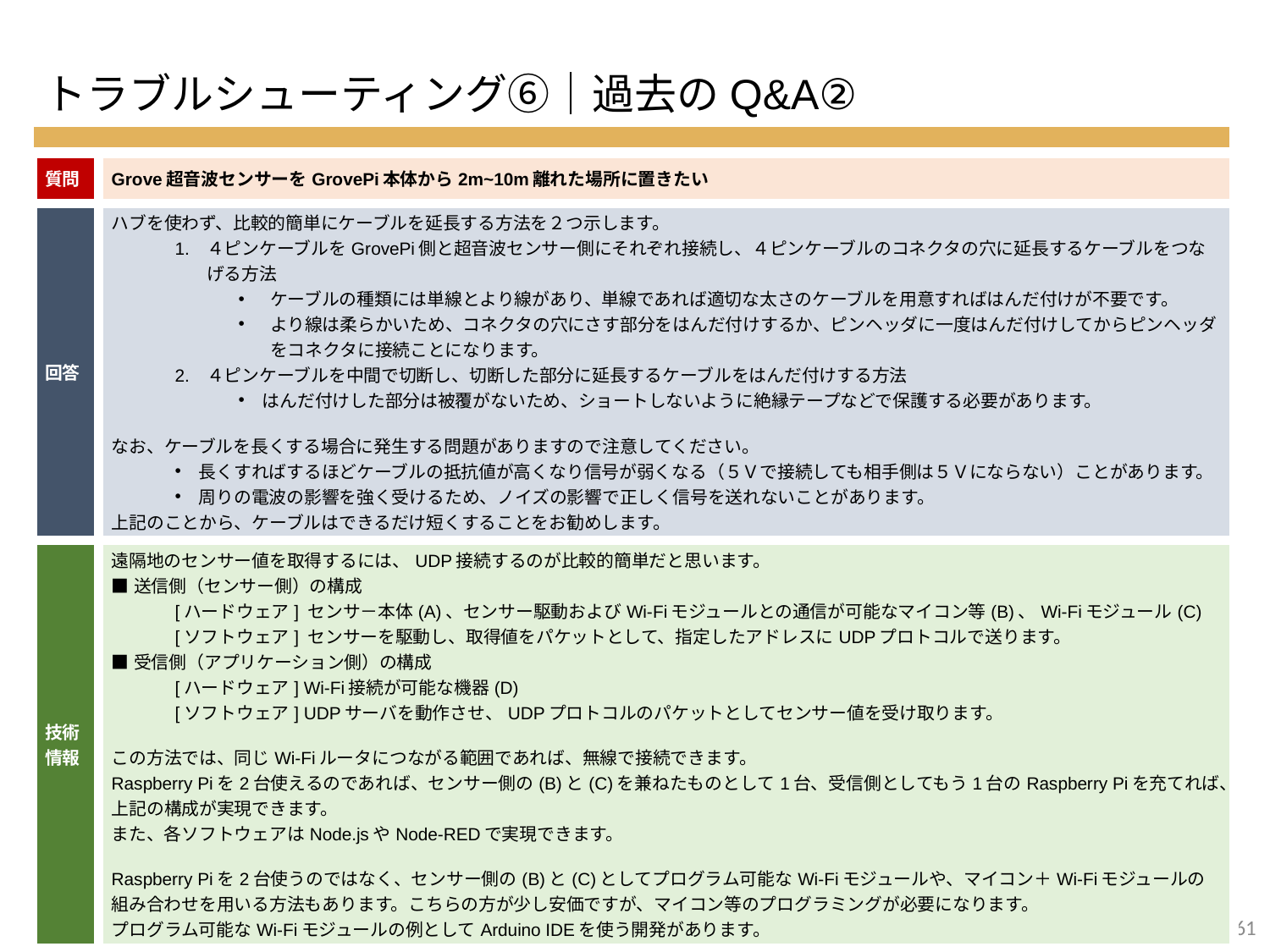

トラブルシューティング⑥｜過去のQ&A②
| 質問 | Grove超音波センサーをGrovePi本体から2m~10m離れた場所に置きたい |
| --- | --- |
| 回答 | ハブを使わず、比較的簡単にケーブルを延長する方法を２つ示します。 ４ピンケーブルをGrovePi側と超音波センサー側にそれぞれ接続し、４ピンケーブルのコネクタの穴に延長するケーブルをつなげる方法 ケーブルの種類には単線とより線があり、単線であれば適切な太さのケーブルを用意すればはんだ付けが不要です。 より線は柔らかいため、コネクタの穴にさす部分をはんだ付けするか、ピンヘッダに一度はんだ付けしてからピンヘッダをコネクタに接続ことになります。 ４ピンケーブルを中間で切断し、切断した部分に延長するケーブルをはんだ付けする方法 はんだ付けした部分は被覆がないため、ショートしないように絶縁テープなどで保護する必要があります。 なお、ケーブルを長くする場合に発生する問題がありますので注意してください。 長くすればするほどケーブルの抵抗値が高くなり信号が弱くなる（５Ｖで接続しても相手側は５Ｖにならない）ことがあります。 周りの電波の影響を強く受けるため、ノイズの影響で正しく信号を送れないことがあります。 上記のことから、ケーブルはできるだけ短くすることをお勧めします。 |
| 技術情報 | 遠隔地のセンサー値を取得するには、UDP接続するのが比較的簡単だと思います。 ■送信側（センサー側）の構成 [ハードウェア] センサ－本体(A)、センサー駆動およびWi-Fiモジュールとの通信が可能なマイコン等(B)、Wi-Fiモジュール(C) [ソフトウェア] センサーを駆動し、取得値をパケットとして、指定したアドレスにUDPプロトコルで送ります。 ■受信側（アプリケーション側）の構成 [ハードウェア] Wi-Fi接続が可能な機器(D) [ソフトウェア] UDPサーバを動作させ、UDPプロトコルのパケットとしてセンサー値を受け取ります。 この方法では、同じWi-Fiルータにつながる範囲であれば、無線で接続できます。 Raspberry Piを2台使えるのであれば、センサー側の(B)と(C)を兼ねたものとして1台、受信側としてもう1台のRaspberry Piを充てれば、上記の構成が実現できます。 また、各ソフトウェアはNode.jsやNode-REDで実現できます。 Raspberry Piを2台使うのではなく、センサー側の(B)と(C)としてプログラム可能なWi-Fiモジュールや、マイコン＋Wi-Fiモジュールの組み合わせを用いる方法もあります。こちらの方が少し安価ですが、マイコン等のプログラミングが必要になります。 プログラム可能なWi-Fiモジュールの例としてArduino IDEを使う開発があります。 |
61